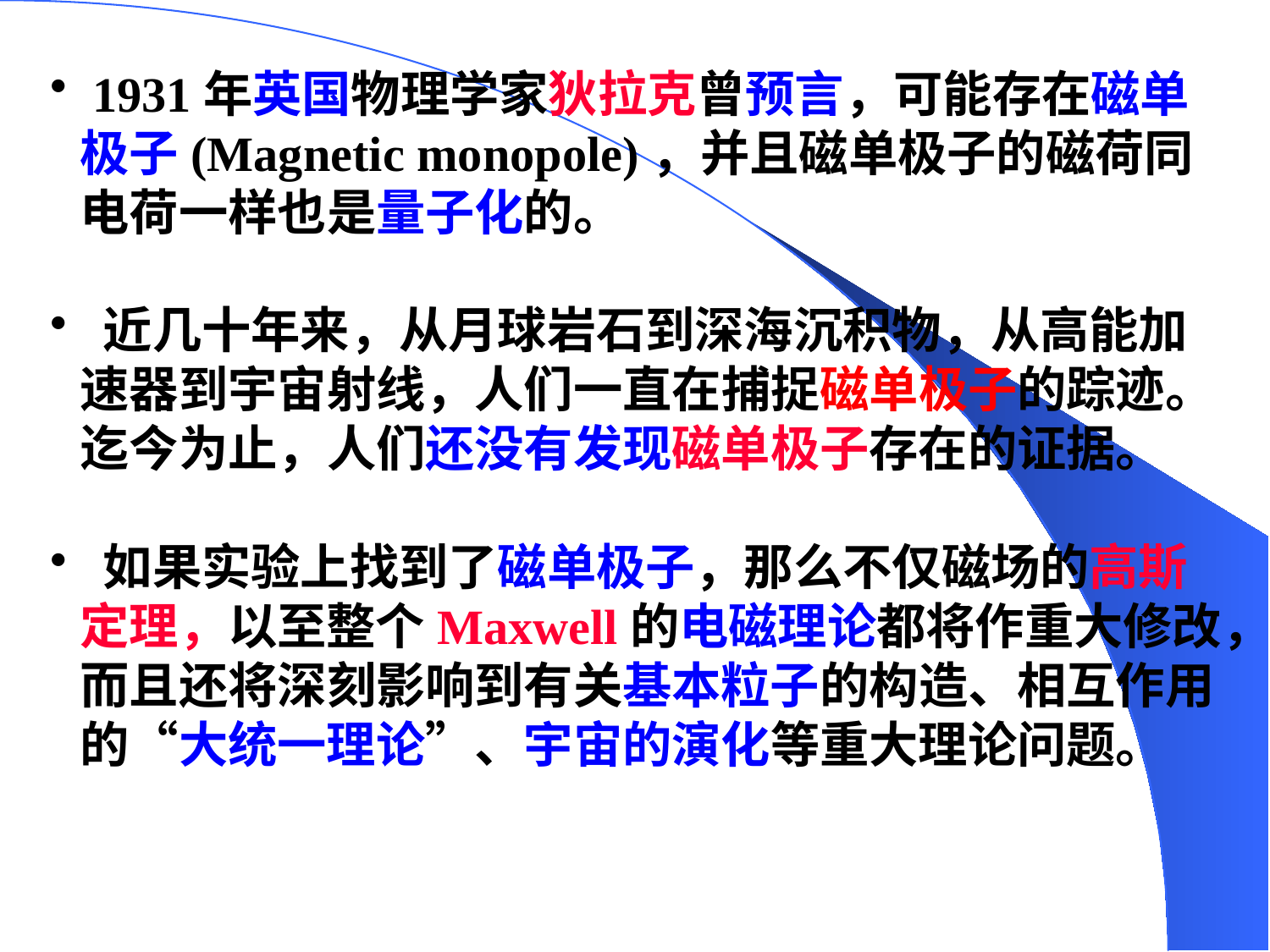

1931年英国物理学家狄拉克曾预言，可能存在磁单极子(Magnetic monopole)，并且磁单极子的磁荷同电荷一样也是量子化的。

 近几十年来，从月球岩石到深海沉积物，从高能加速器到宇宙射线，人们一直在捕捉磁单极子的踪迹。迄今为止，人们还没有发现磁单极子存在的证据。

 如果实验上找到了磁单极子，那么不仅磁场的高斯定理，以至整个Maxwell的电磁理论都将作重大修改，而且还将深刻影响到有关基本粒子的构造、相互作用的“大统一理论”、宇宙的演化等重大理论问题。